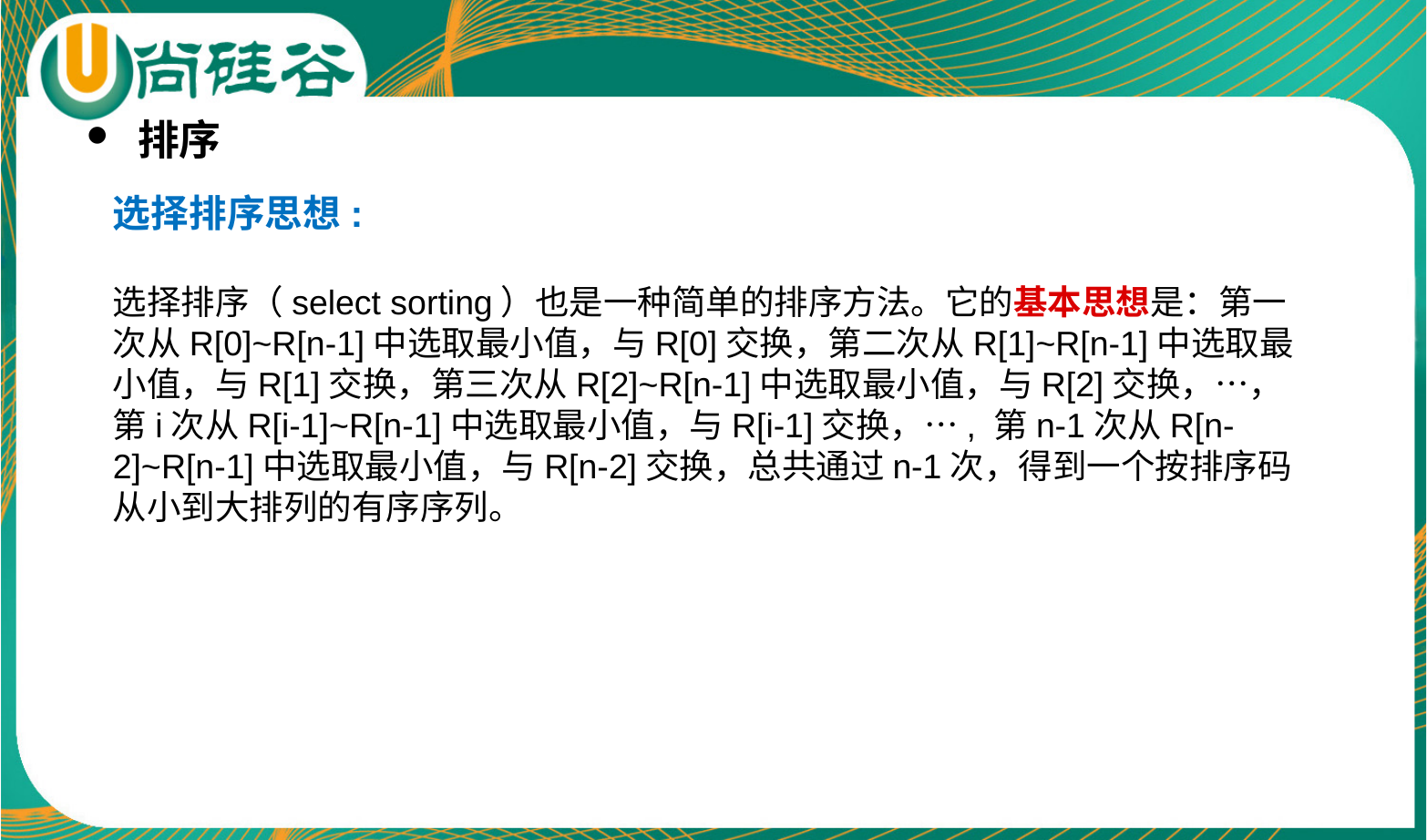

排序
选择排序思想:

选择排序（select sorting）也是一种简单的排序方法。它的基本思想是：第一次从R[0]~R[n-1]中选取最小值，与R[0]交换，第二次从R[1]~R[n-1]中选取最小值，与R[1]交换，第三次从R[2]~R[n-1]中选取最小值，与R[2]交换，…，第i次从R[i-1]~R[n-1]中选取最小值，与R[i-1]交换，…, 第n-1次从R[n-2]~R[n-1]中选取最小值，与R[n-2]交换，总共通过n-1次，得到一个按排序码从小到大排列的有序序列。